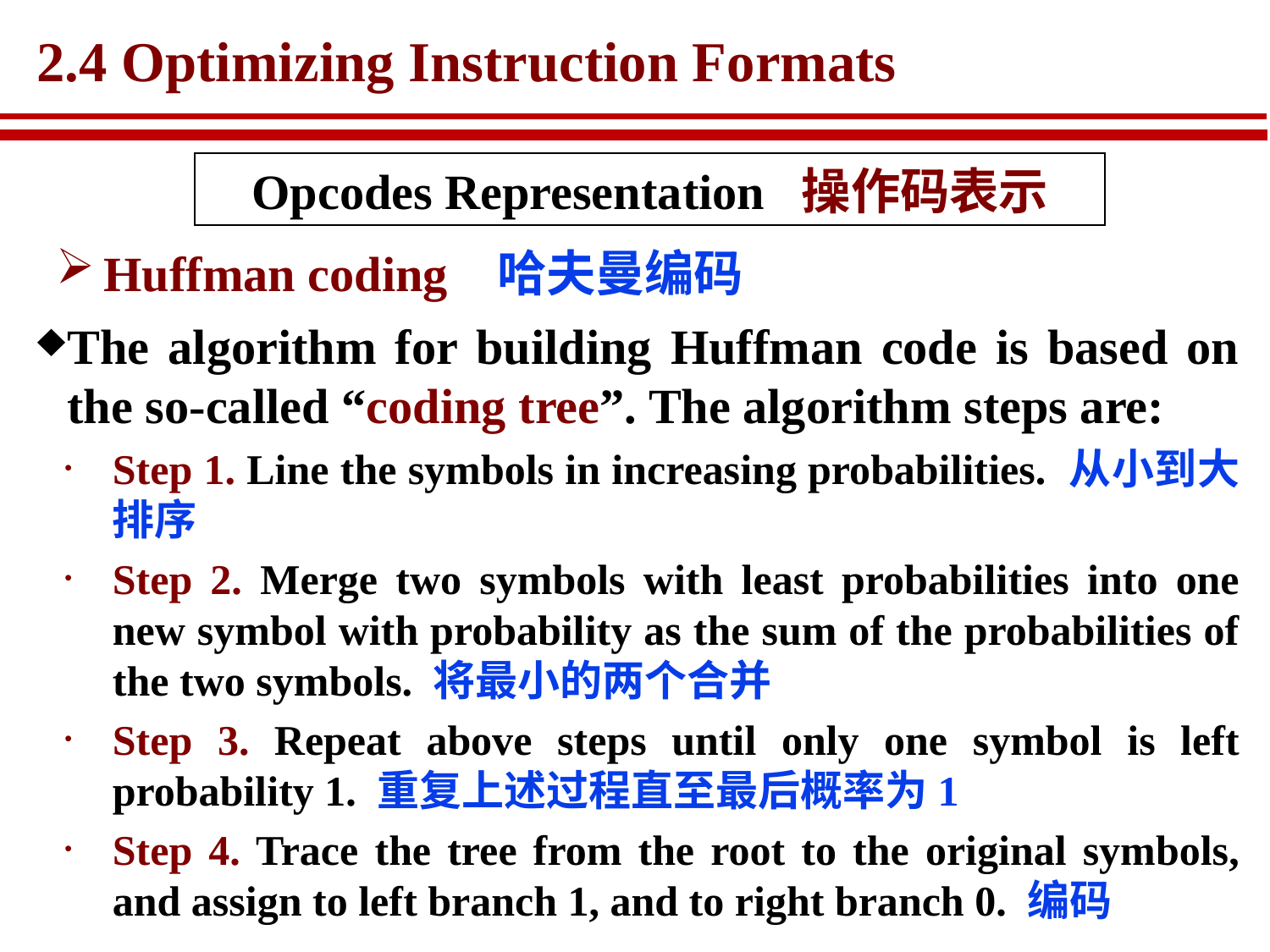

# 2.4 Optimizing Instruction Formats
Opcodes Representation  操作码表示
Huffman coding   哈夫曼编码
The algorithm for building Huffman code is based on the so-called “coding tree”. The algorithm steps are:
Step 1. Line the symbols in increasing probabilities. 从小到大排序
Step 2. Merge two symbols with least probabilities into one new symbol with probability as the sum of the probabilities of the two symbols. 将最小的两个合并
Step 3. Repeat above steps until only one symbol is left probability 1. 重复上述过程直至最后概率为1
Step 4. Trace the tree from the root to the original symbols, and assign to left branch 1, and to right branch 0. 编码